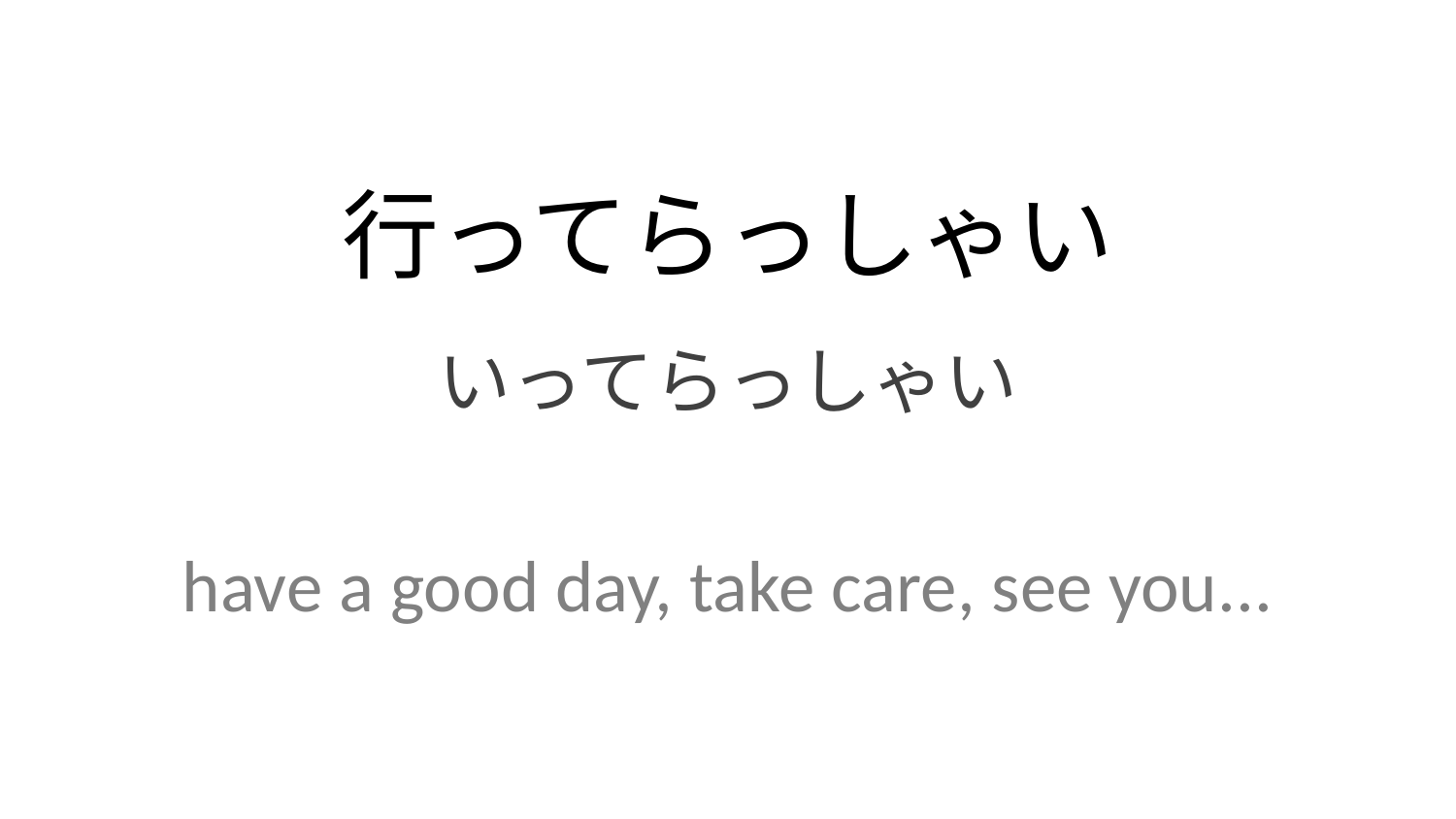

行ってらっしゃい

いってらっしゃい
have a good day, take care, see you...